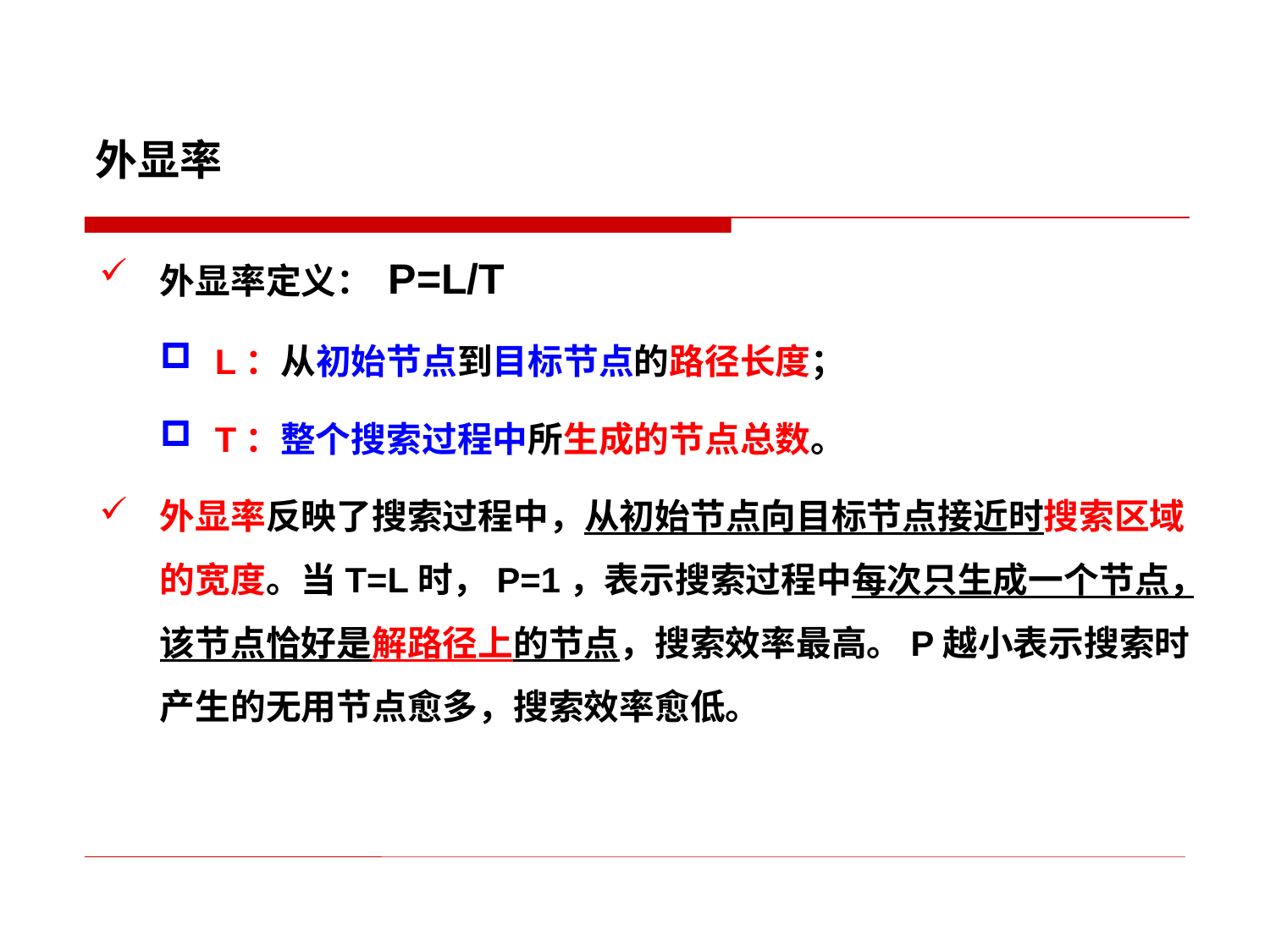

# 外显率

外显率定义： P=L/T
L：从初始节点到目标节点的路径长度；
T：整个搜索过程中所生成的节点总数。
外显率反映了搜索过程中，从初始节点向目标节点接近时搜索区域的宽度。当T=L时，P=1，表示搜索过程中每次只生成一个节点，该节点恰好是解路径上的节点，搜索效率最高。P越小表示搜索时产生的无用节点愈多，搜索效率愈低。